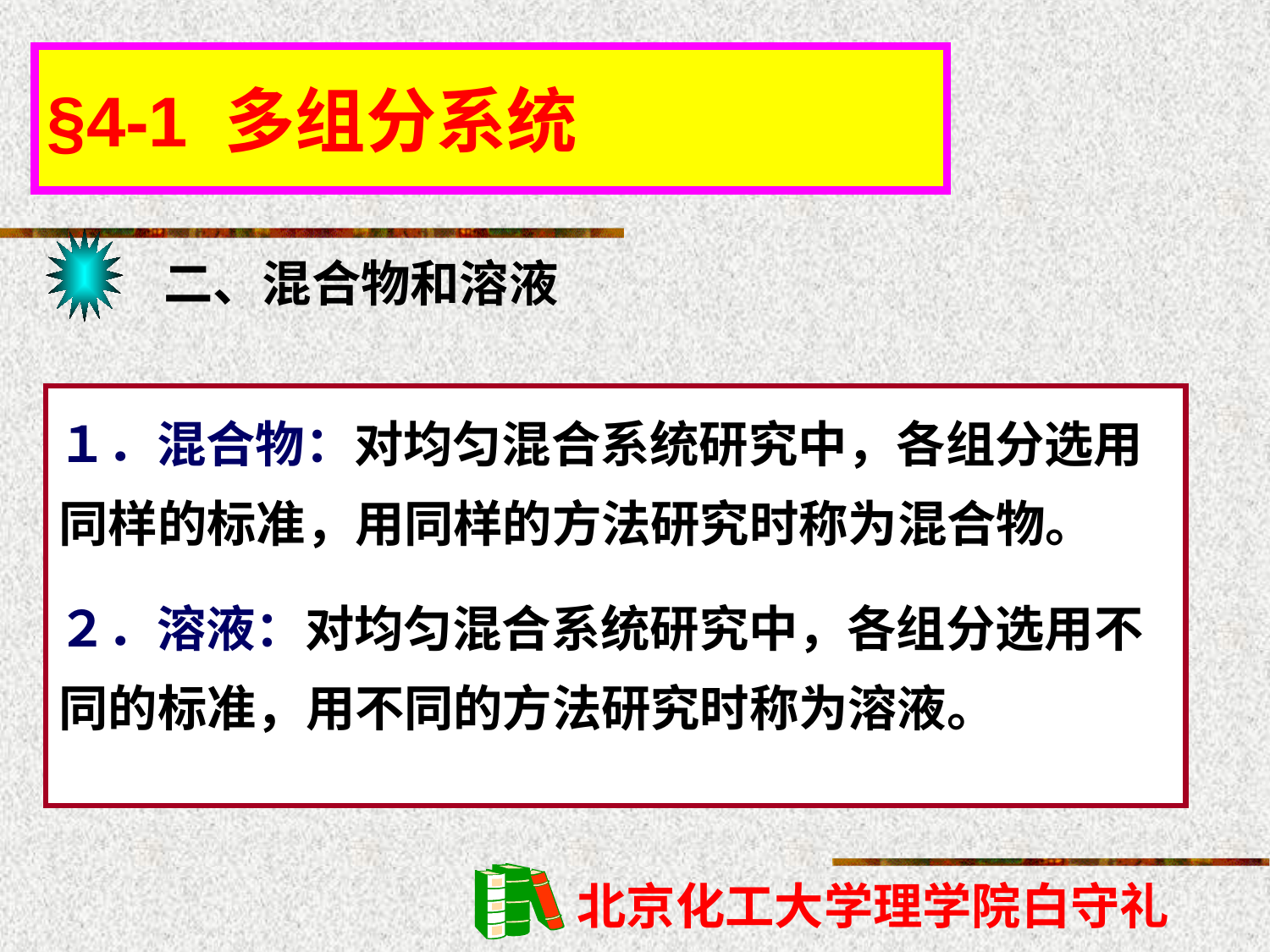

§4-1 多组分系统

二、混合物和溶液
１．混合物：对均匀混合系统研究中，各组分选用同样的标准，用同样的方法研究时称为混合物。
２．溶液：对均匀混合系统研究中，各组分选用不同的标准，用不同的方法研究时称为溶液。